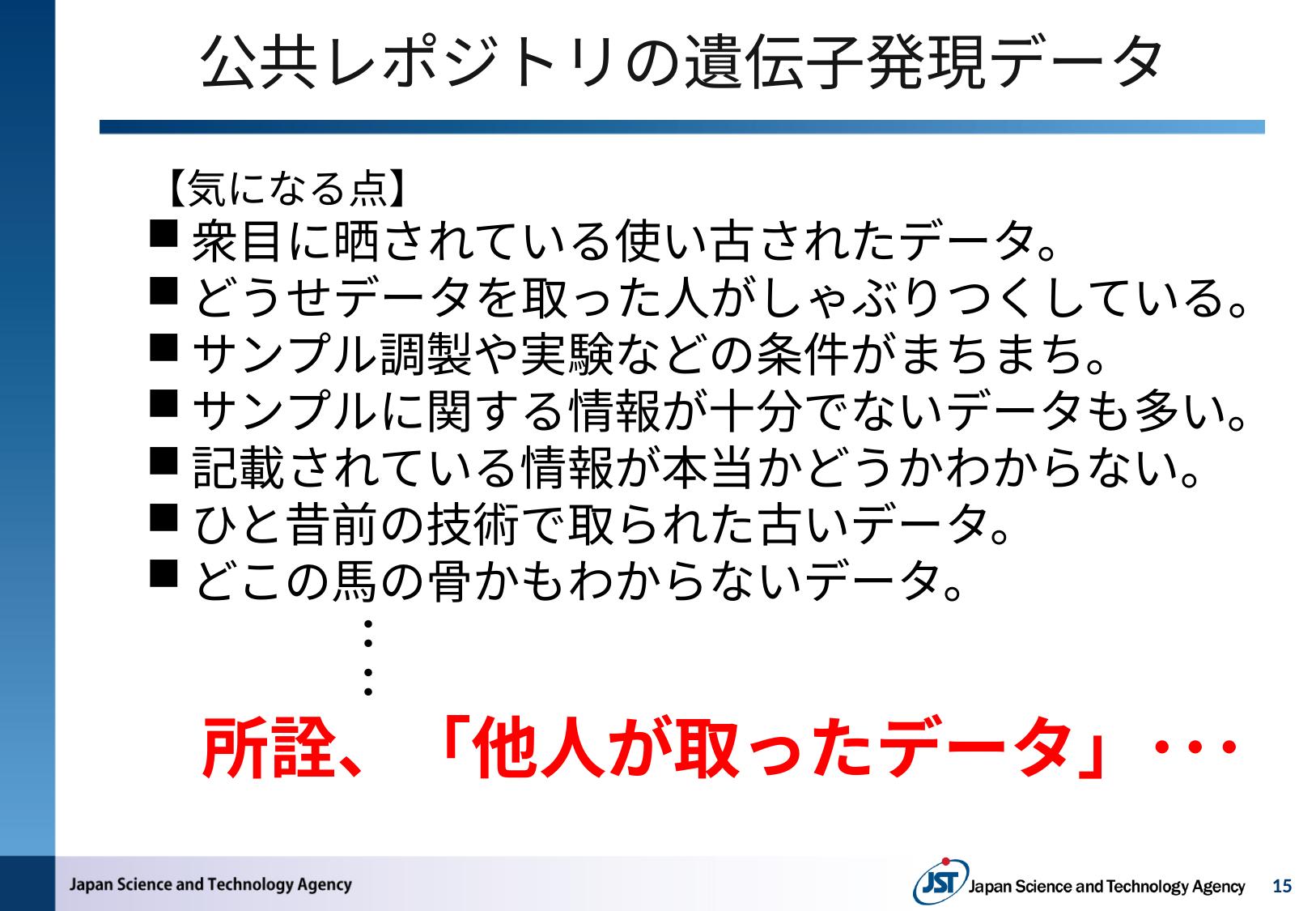

# 公共レポジトリの遺伝子発現データ
【気になる点】
衆目に晒されている使い古されたデータ。
どうせデータを取った人がしゃぶりつくしている。
サンプル調製や実験などの条件がまちまち。
サンプルに関する情報が十分でないデータも多い。
記載されている情報が本当かどうかわからない。
ひと昔前の技術で取られた古いデータ。
どこの馬の骨かもわからないデータ。
　　　　　：
　　　　　：
所詮、「他人が取ったデータ」･･･

15